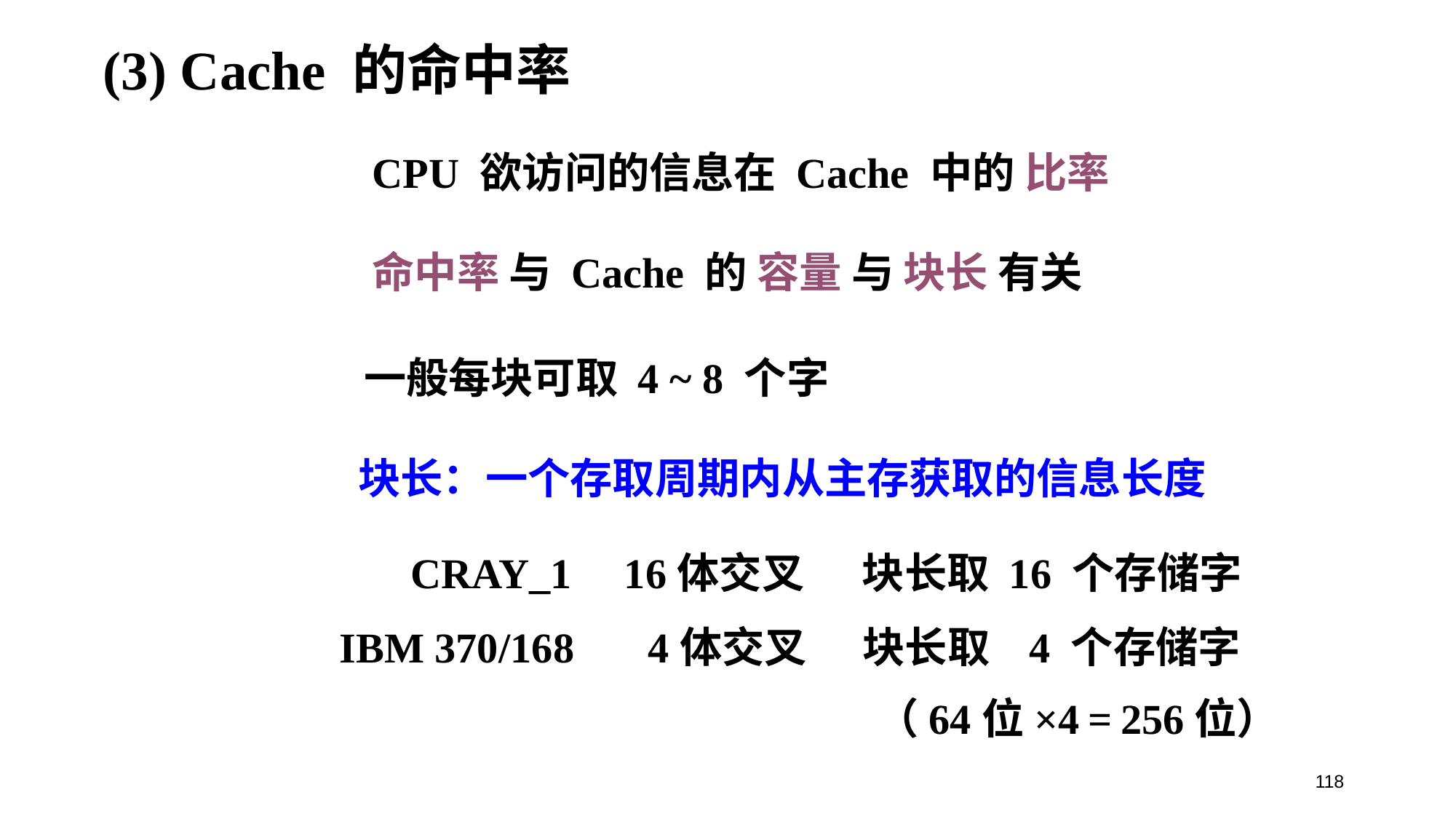

(3) Cache 的命中率
CPU 欲访问的信息在 Cache 中的 比率
命中率 与 Cache 的 容量 与 块长 有关
一般每块可取 4 ~ 8 个字
块长：一个存取周期内从主存获取的信息长度
  CRAY_1     16体交叉      块长取 16 个存储字
   IBM 370/168       4体交叉       块长取   4 个存储字
（64位×4  =  256位）
118